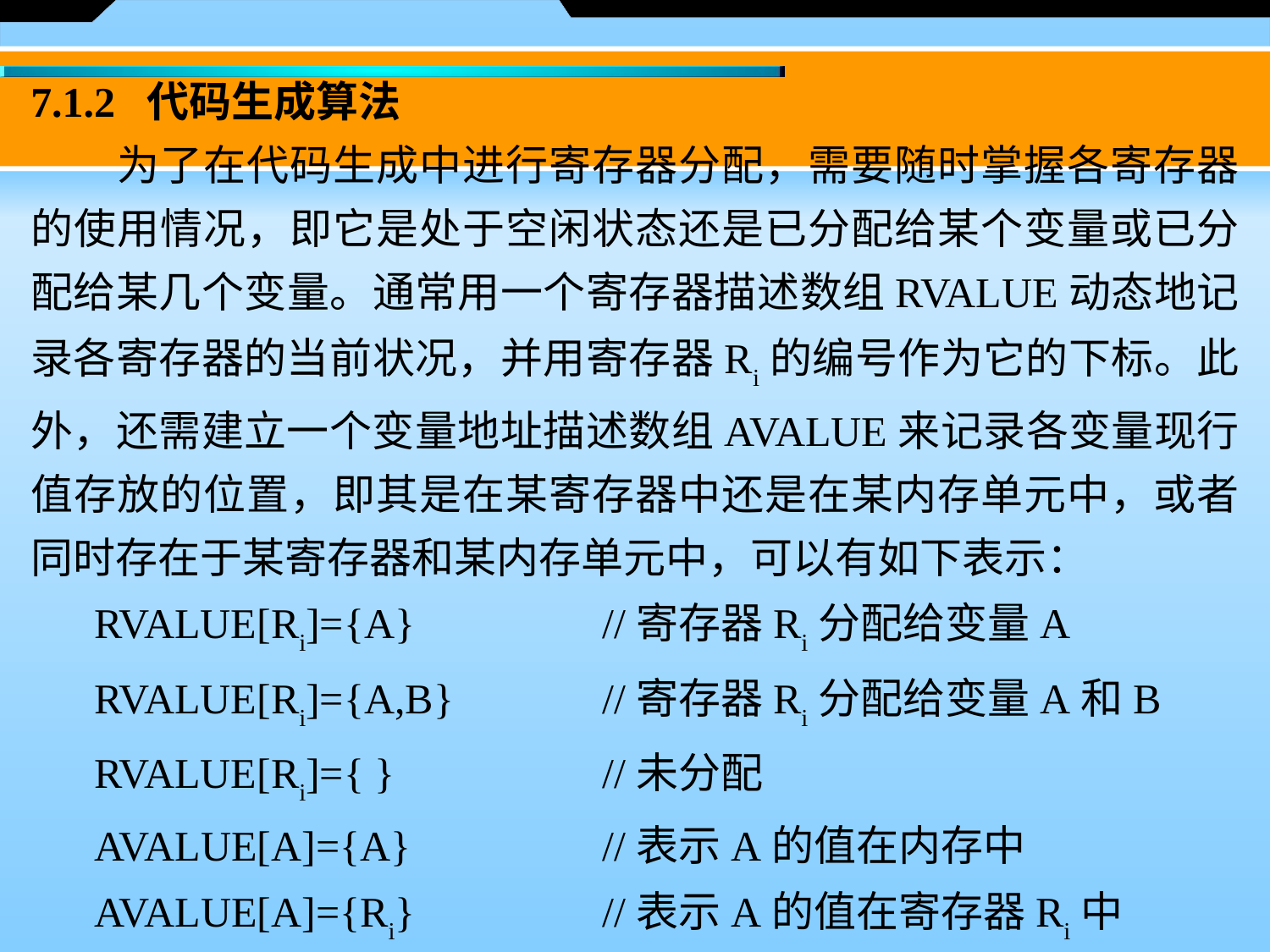

7.1.2  代码生成算法
　　为了在代码生成中进行寄存器分配，需要随时掌握各寄存器的使用情况，即它是处于空闲状态还是已分配给某个变量或已分配给某几个变量。通常用一个寄存器描述数组RVALUE动态地记录各寄存器的当前状况，并用寄存器Ri的编号作为它的下标。此外，还需建立一个变量地址描述数组AVALUE来记录各变量现行值存放的位置，即其是在某寄存器中还是在某内存单元中，或者同时存在于某寄存器和某内存单元中，可以有如下表示：
RVALUE[Ri]={A}      	//寄存器Ri分配给变量A
RVALUE[Ri]={A,B}     	//寄存器Ri分配给变量A和B
RVALUE[Ri]={ }        	//未分配
AVALUE[A]={A}       	//表示A的值在内存中
AVALUE[A]={Ri}       	//表示A的值在寄存器Ri中
AVALUE[A]={Ri,A}//表示A的值既在寄存器Ri中又在内存中